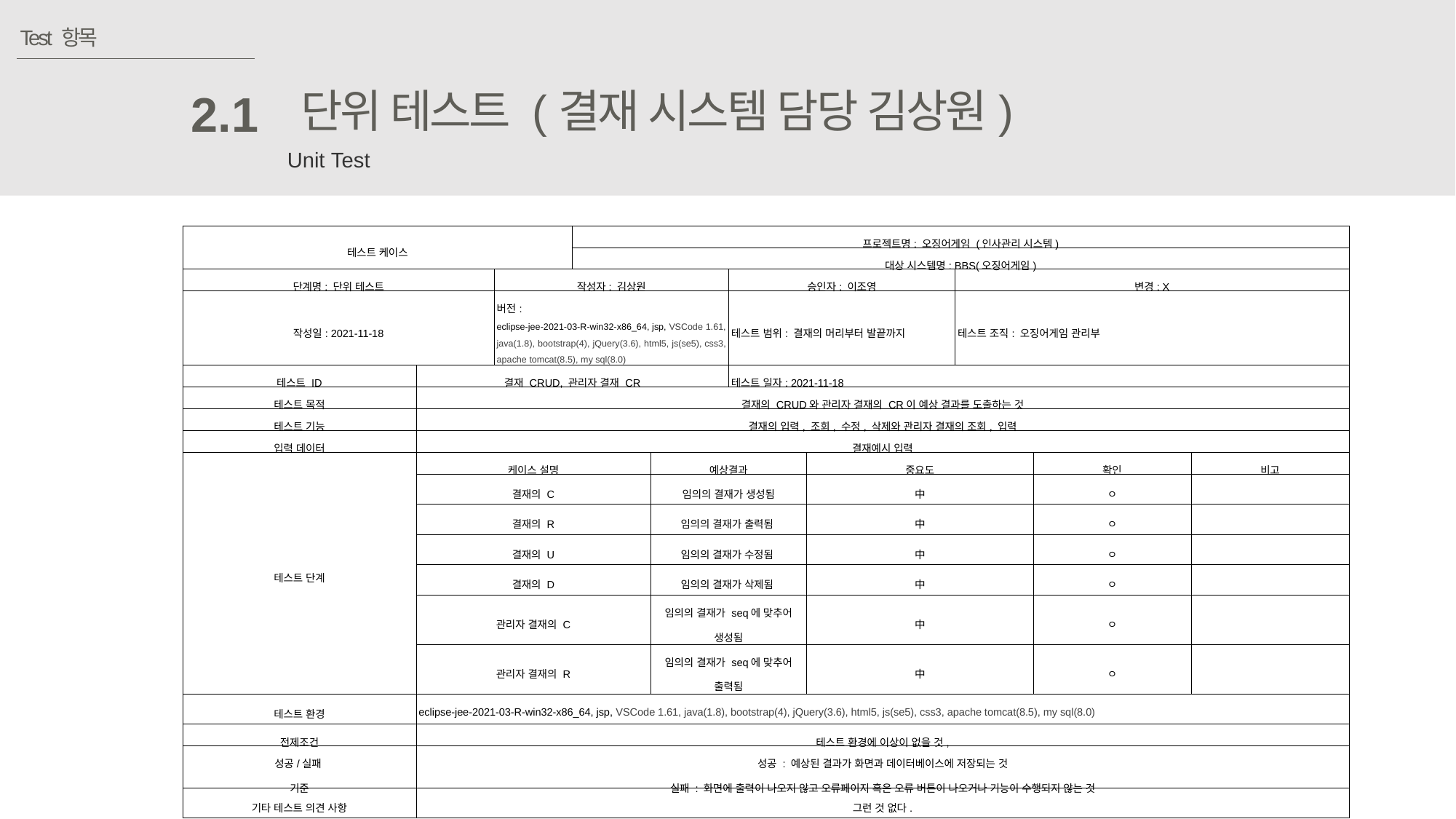

Test 항목
단위 테스트 (결재 시스템 담당 김상원)
2.1
Unit Test

| 테스트 케이스 |  |  | 프로젝트명: 오징어게임 (인사관리 시스템) |  |  |  |  |  |  |
| --- | --- | --- | --- | --- | --- | --- | --- | --- | --- |
|  |  |  | 대상 시스템명: BBS(오징어게임) |  |  |  |  |  |  |
| 단계명: 단위 테스트 |  | 작성자: 김상원 |  |  | 승인자: 이조영 |  | 변경: X |  |  |
| 작성일: 2021-11-18 |  | 버전: eclipse-jee-2021-03-R-win32-x86\_64, jsp, VSCode 1.61, java(1.8), bootstrap(4), jQuery(3.6), html5, js(se5), css3, apache tomcat(8.5), my sql(8.0) |  |  | 테스트 범위: 결재의 머리부터 발끝까지 |  | 테스트 조직: 오징어게임 관리부 |  |  |
| 테스트 ID | 결재 CRUD, 관리자 결재 CR |  |  |  | 테스트 일자: 2021-11-18 |  |  |  |  |
| 테스트 목적 | 결재의 CRUD와 관리자 결재의 CR이 예상 결과를 도출하는 것 |  |  |  |  |  |  |  |  |
| 테스트 기능 | 결재의 입력, 조회, 수정, 삭제와 관리자 결재의 조회, 입력 |  |  |  |  |  |  |  |  |
| 입력 데이터 | 결재예시 입력 |  |  |  |  |  |  |  |  |
| 테스트 단계 | 케이스 설명 |  |  | 예상결과 |  | 중요도 |  | 확인 | 비고 |
|  | 결재의 C |  |  | 임의의 결재가 생성됨 |  | 中 |  | ㅇ |  |
|  | 결재의 R |  |  | 임의의 결재가 출력됨 |  | 中 |  | ㅇ |  |
|  | 결재의 U |  |  | 임의의 결재가 수정됨 |  | 中 |  | ㅇ |  |
|  | 결재의 D |  |  | 임의의 결재가 삭제됨 |  | 中 |  | ㅇ |  |
|  | 관리자 결재의 C |  |  | 임의의 결재가 seq에 맞추어 생성됨 |  | 中 |  | ㅇ |  |
|  | 관리자 결재의 R |  |  | 임의의 결재가 seq에 맞추어 출력됨 |  | 中 |  | ㅇ |  |
| 테스트 환경 | eclipse-jee-2021-03-R-win32-x86\_64, jsp, VSCode 1.61, java(1.8), bootstrap(4), jQuery(3.6), html5, js(se5), css3, apache tomcat(8.5), my sql(8.0) |  |  |  |  |  |  |  |  |
| 전제조건 | 테스트 환경에 이상이 없을 것, |  |  |  |  |  |  |  |  |
| 성공/실패 기준 | 성공 : 예상된 결과가 화면과 데이터베이스에 저장되는 것 실패 : 화면에 출력이 나오지 않고 오류페이지 혹은 오류 버튼이 나오거나 기능이 수행되지 않는 것 |  |  |  |  |  |  |  |  |
| 기타 테스트 의견 사항 | 그런 것 없다. |  |  |  |  |  |  |  |  |